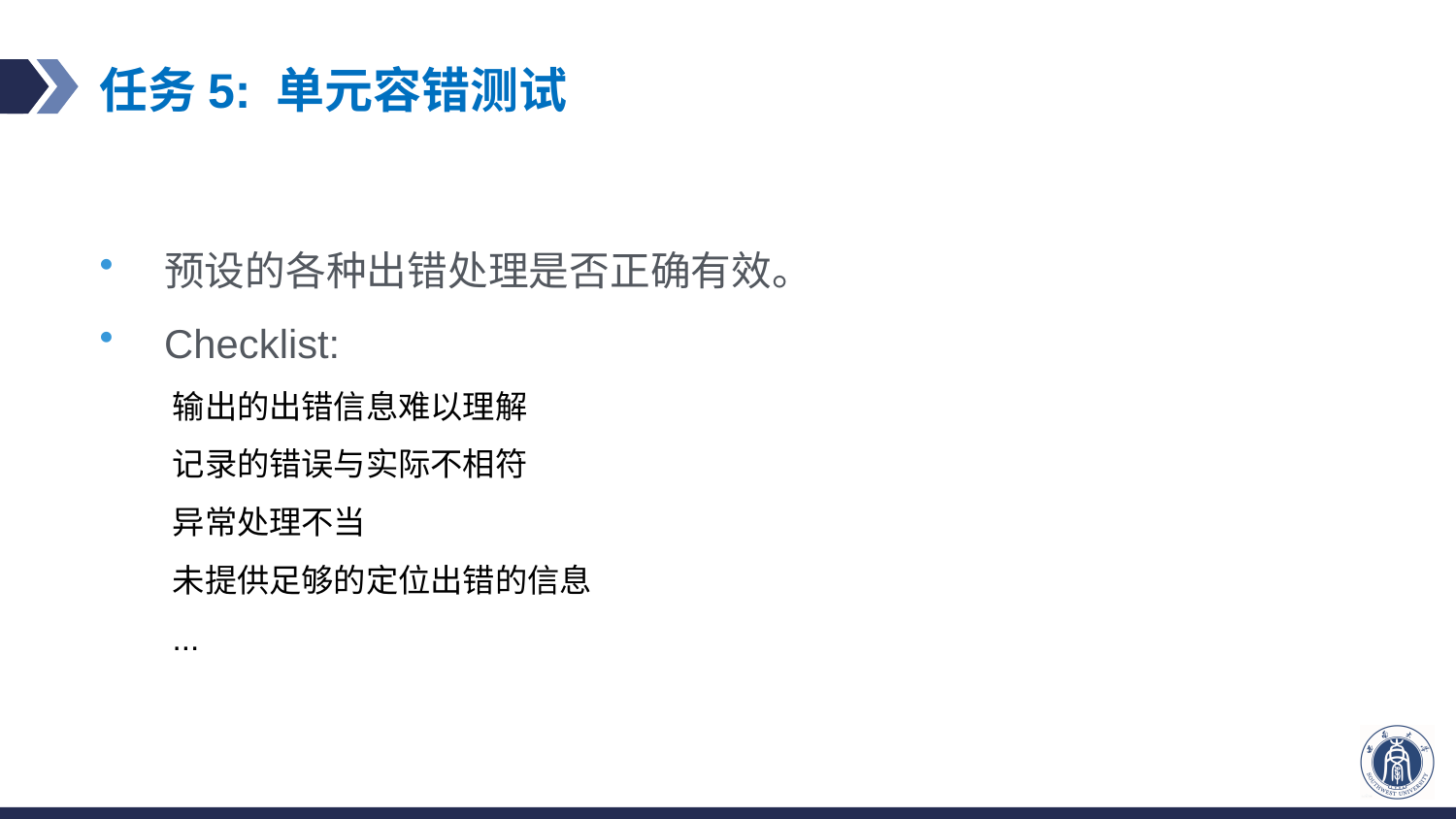

# 任务5: 单元容错测试
预设的各种出错处理是否正确有效。
Checklist:
输出的出错信息难以理解
记录的错误与实际不相符
异常处理不当
未提供足够的定位出错的信息
...